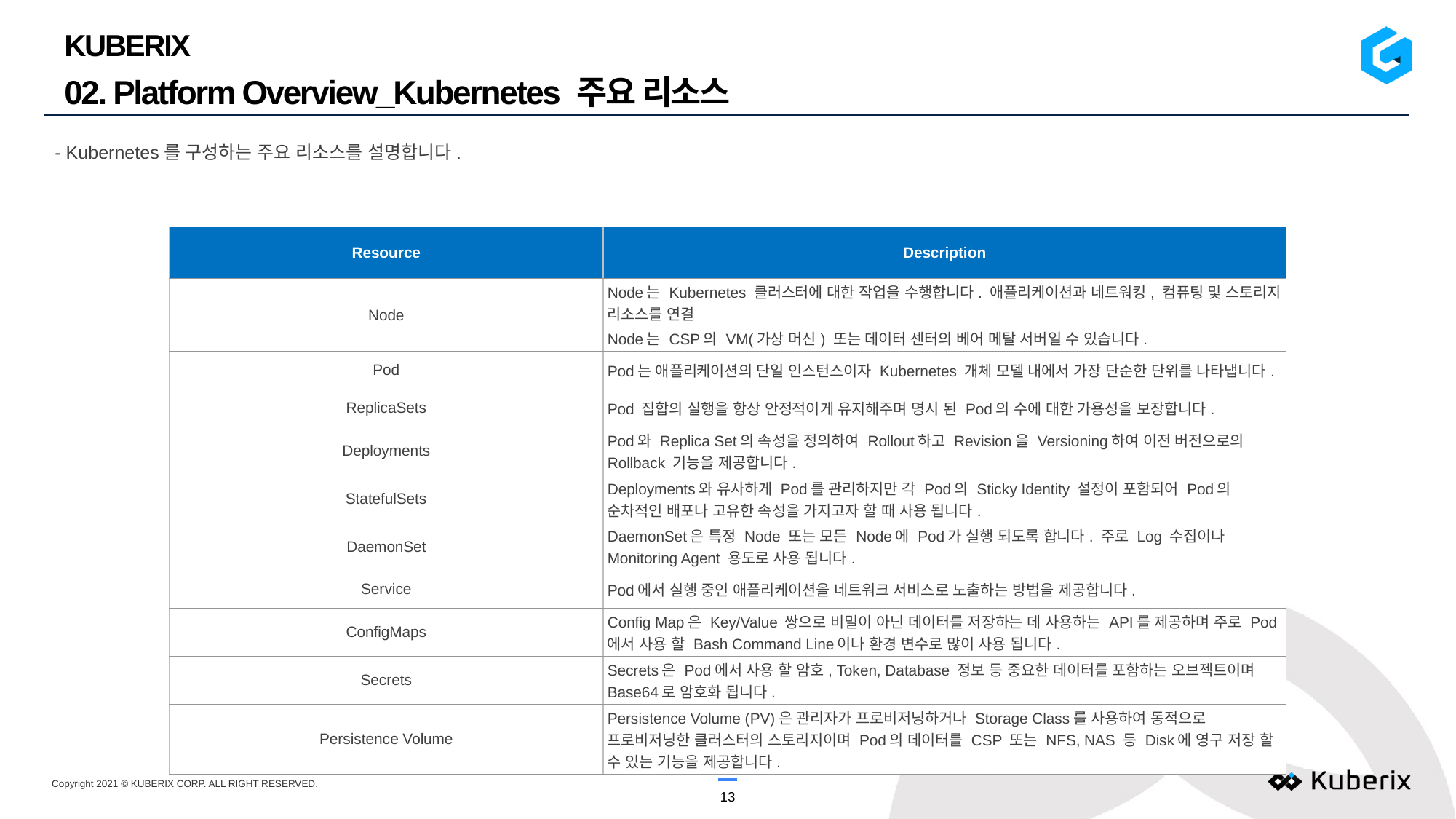

KUBERIX
02. Platform Overview_Kubernetes 주요 리소스
- Kubernetes를 구성하는 주요 리소스를 설명합니다.
| Resource | Description |
| --- | --- |
| Node | Node는 Kubernetes 클러스터에 대한 작업을 수행합니다. 애플리케이션과 네트워킹, 컴퓨팅 및 스토리지 리소스를 연결 Node는 CSP의 VM(가상 머신) 또는 데이터 센터의 베어 메탈 서버일 수 있습니다. |
| Pod | Pod는 애플리케이션의 단일 인스턴스이자 Kubernetes 개체 모델 내에서 가장 단순한 단위를 나타냅니다. |
| ReplicaSets | Pod 집합의 실행을 항상 안정적이게 유지해주며 명시 된 Pod의 수에 대한 가용성을 보장합니다. |
| Deployments | Pod와 Replica Set의 속성을 정의하여 Rollout하고 Revision을 Versioning하여 이전 버전으로의 Rollback 기능을 제공합니다. |
| StatefulSets | Deployments와 유사하게 Pod를 관리하지만 각 Pod의 Sticky Identity 설정이 포함되어 Pod의 순차적인 배포나 고유한 속성을 가지고자 할 때 사용 됩니다. |
| DaemonSet | DaemonSet은 특정 Node 또는 모든 Node에 Pod가 실행 되도록 합니다. 주로 Log 수집이나 Monitoring Agent 용도로 사용 됩니다. |
| Service | Pod에서 실행 중인 애플리케이션을 네트워크 서비스로 노출하는 방법을 제공합니다. |
| ConfigMaps | Config Map은 Key/Value 쌍으로 비밀이 아닌 데이터를 저장하는 데 사용하는 API를 제공하며 주로 Pod에서 사용 할 Bash Command Line이나 환경 변수로 많이 사용 됩니다. |
| Secrets | Secrets은 Pod에서 사용 할 암호, Token, Database 정보 등 중요한 데이터를 포함하는 오브젝트이며 Base64로 암호화 됩니다. |
| Persistence Volume | Persistence Volume (PV)은 관리자가 프로비저닝하거나 Storage Class를 사용하여 동적으로 프로비저닝한 클러스터의 스토리지이며 Pod의 데이터를 CSP 또는 NFS, NAS 등 Disk에 영구 저장 할 수 있는 기능을 제공합니다. |